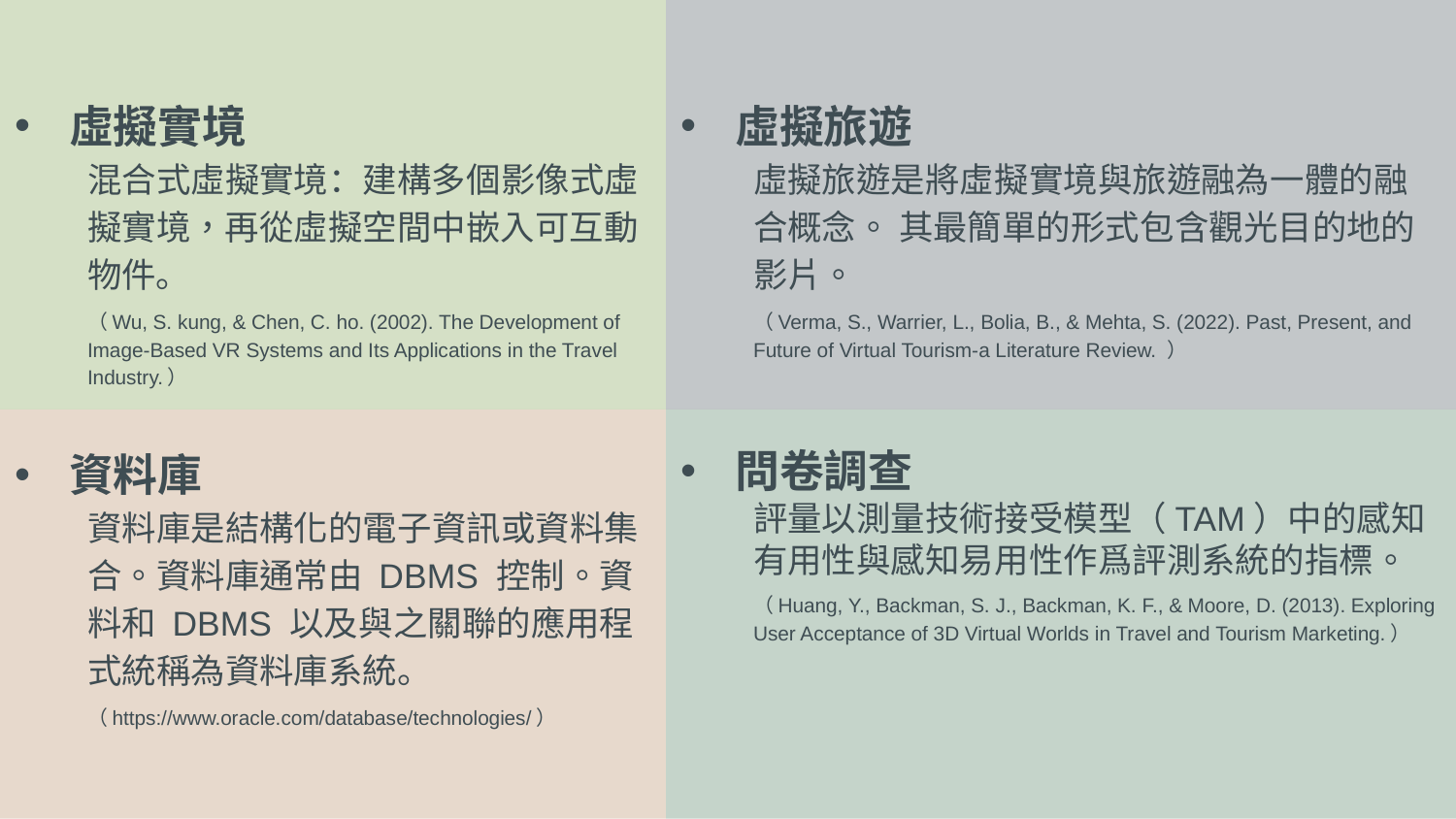

虛擬實境
混合式虛擬實境：建構多個影像式虛擬實境，再從虛擬空間中嵌入可互動物件。

（Wu, S. kung, & Chen, C. ho. (2002). The Development of Image-Based VR Systems and Its Applications in the Travel Industry.）

資料庫
資料庫是結構化的電子資訊或資料集合。資料庫通常由 DBMS 控制。資料和 DBMS 以及與之關聯的應用程式統稱為資料庫系統。

（https://www.oracle.com/database/technologies/）

虛擬旅遊
虛擬旅遊是將虛擬實境與旅遊融為一體的融合概念。 其最簡單的形式包含觀光目的地的影片。

（Verma, S., Warrier, L., Bolia, B., & Mehta, S. (2022). Past, Present, and Future of Virtual Tourism-a Literature Review. ）

問卷調查
評量以測量技術接受模型（TAM）中的感知有用性與感知易用性作爲評測系統的指標。

（Huang, Y., Backman, S. J., Backman, K. F., & Moore, D. (2013). Exploring User Acceptance of 3D Virtual Worlds in Travel and Tourism Marketing.）